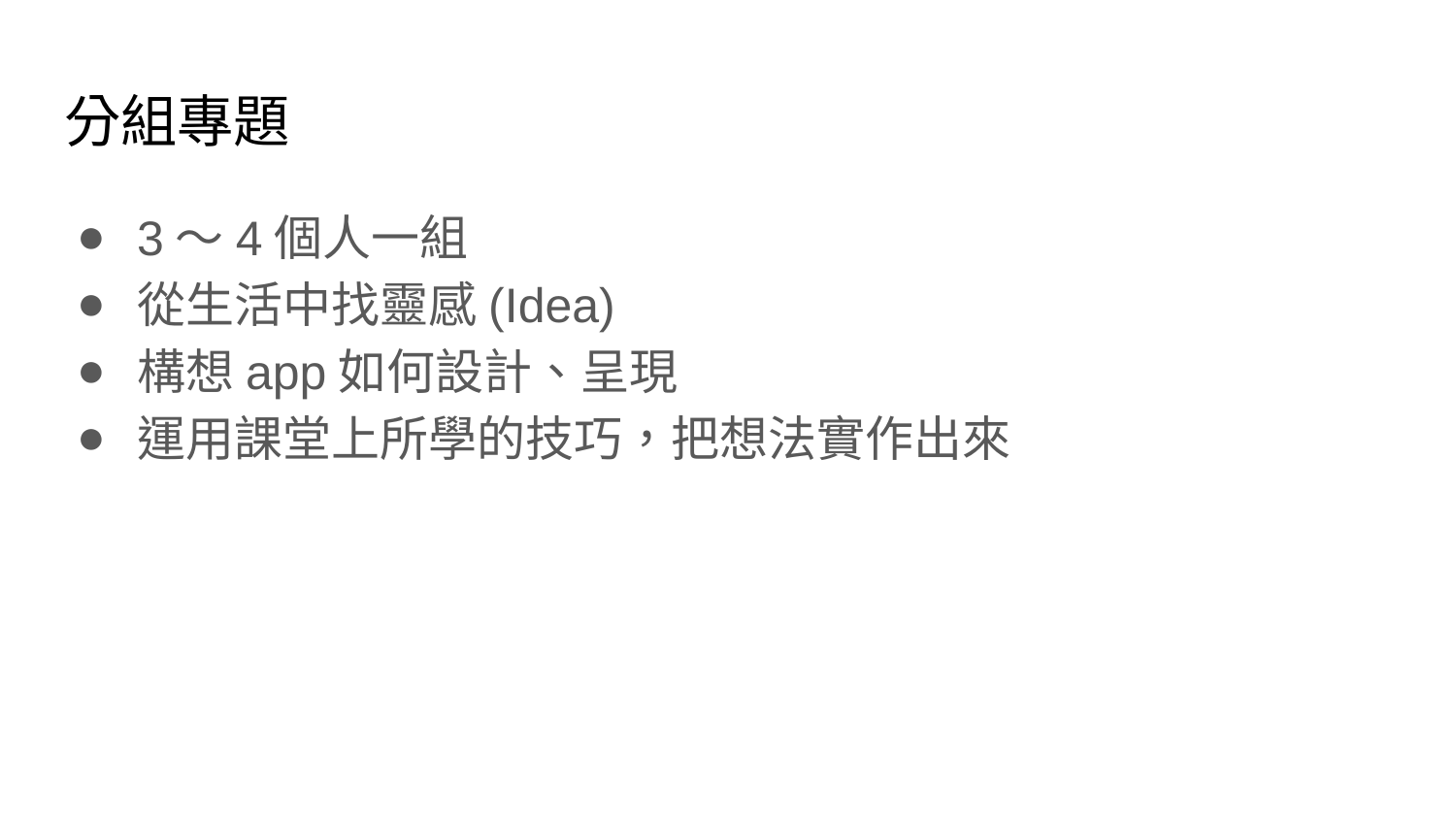

# 分組專題
3～4個人一組
從生活中找靈感(Idea)
構想app如何設計、呈現
運用課堂上所學的技巧，把想法實作出來